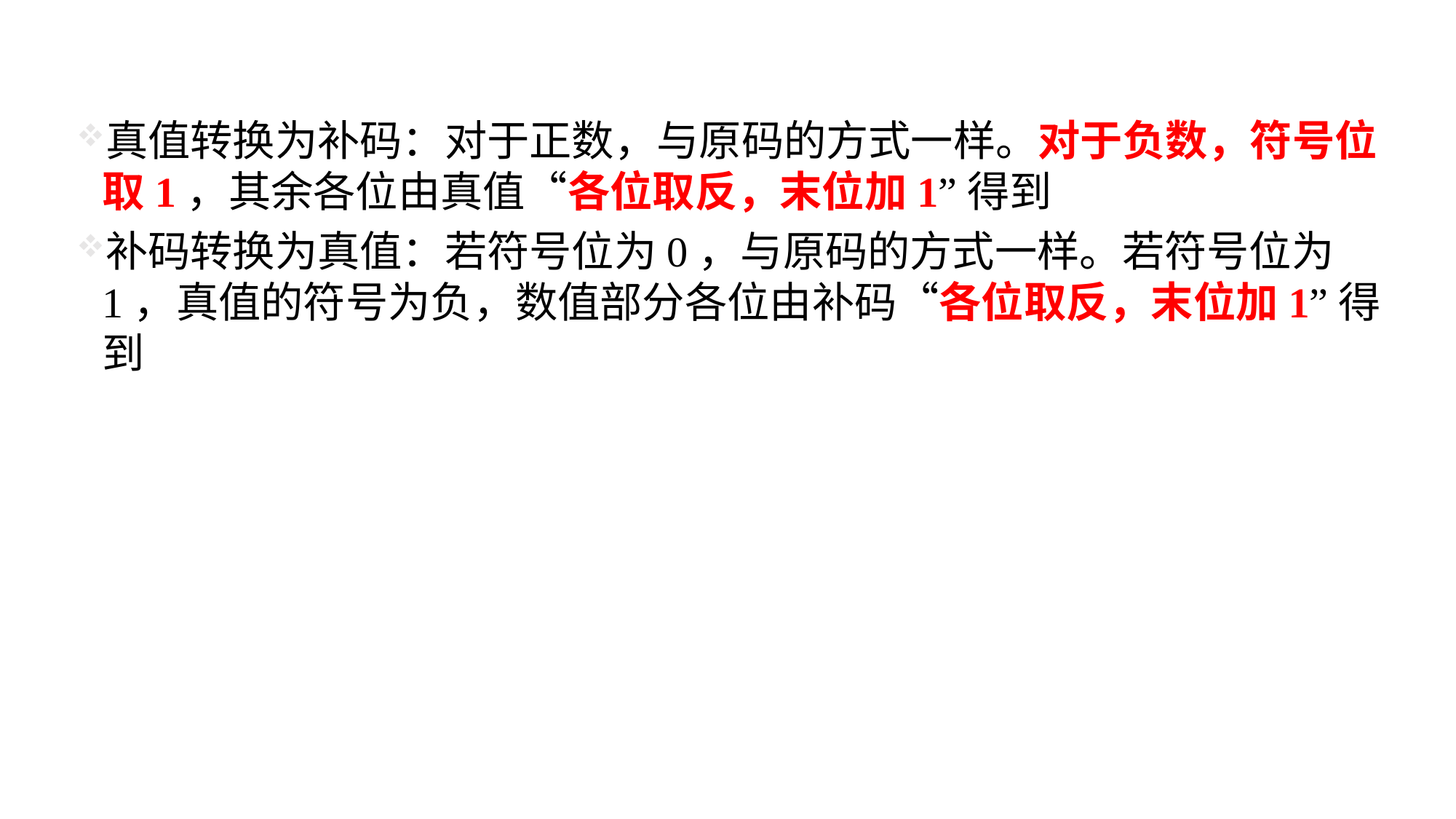

真值转换为补码：对于正数，与原码的方式一样。对于负数，符号位取1，其余各位由真值“各位取反，末位加1”得到
补码转换为真值：若符号位为0，与原码的方式一样。若符号位为1，真值的符号为负，数值部分各位由补码“各位取反，末位加1”得到